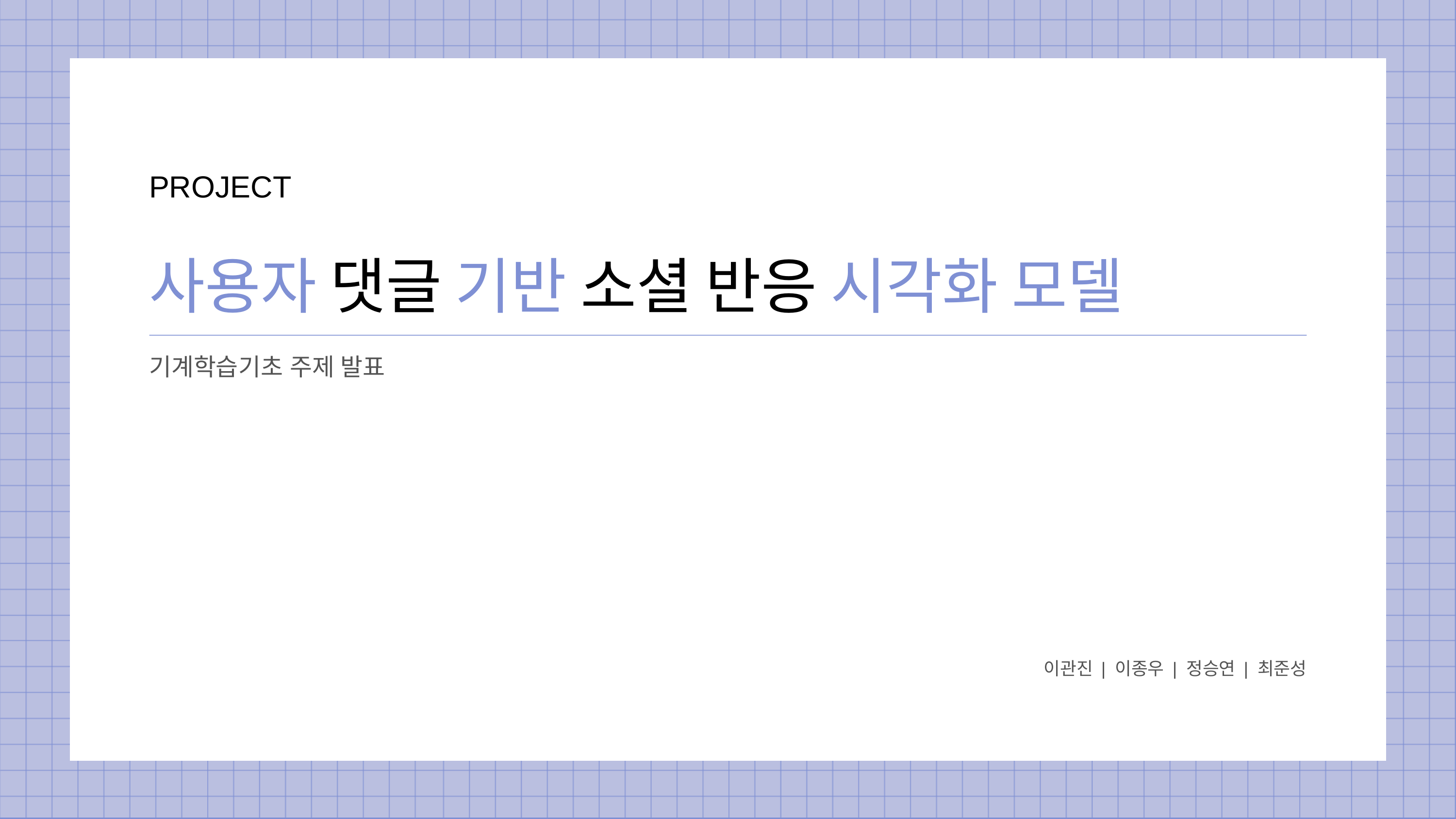

PROJECT
사용자 댓글 기반 소셜 반응 시각화 모델

기계학습기초
주제 발표
이관진 | 이종우 | 정승연 | 최준성